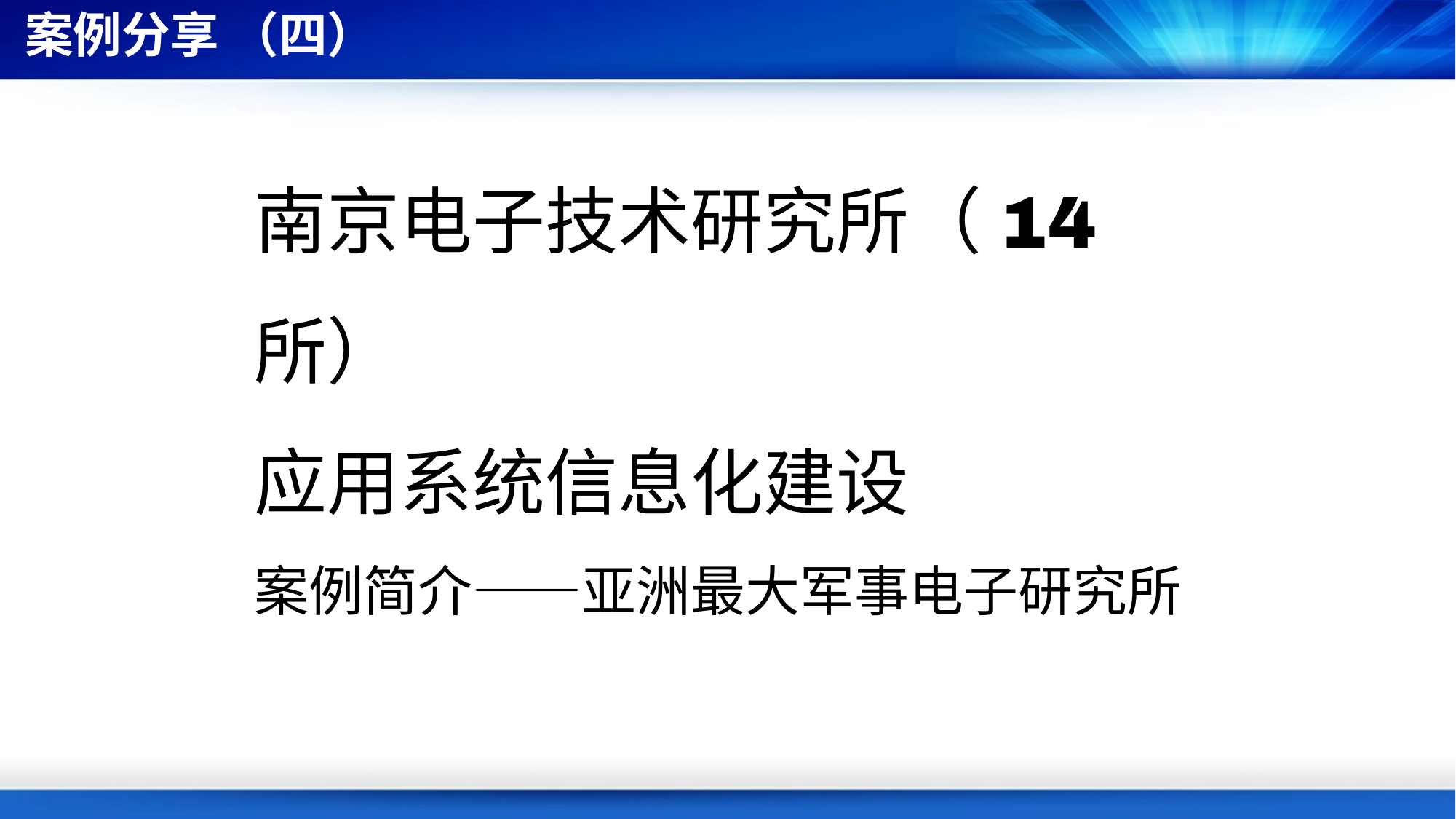

案例分享 （四）
南京电子技术研究所（14所）
应用系统信息化建设
案例简介——亚洲最大军事电子研究所